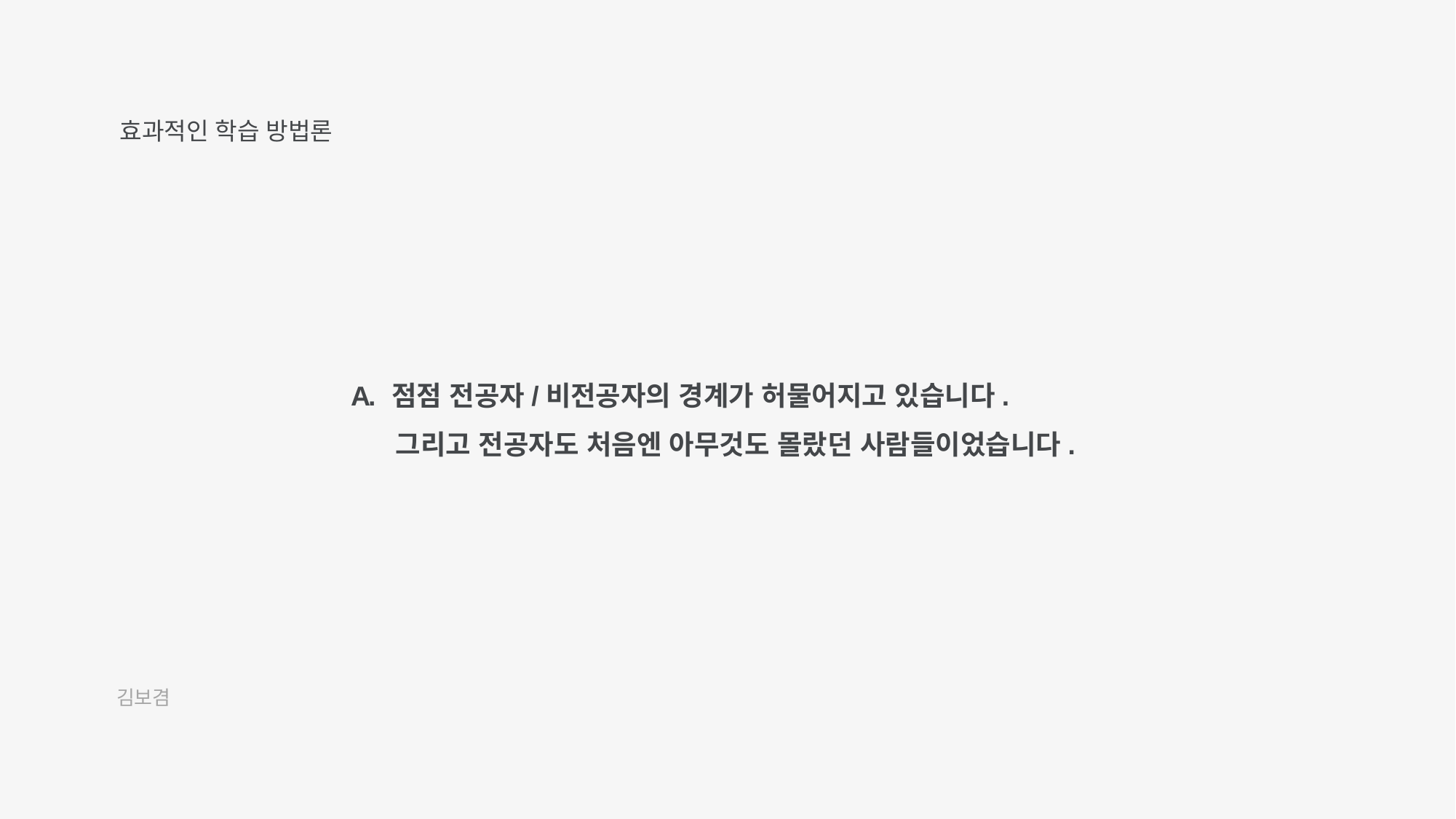

효과적인 학습 방법론
점점 전공자/비전공자의 경계가 허물어지고 있습니다.
     그리고 전공자도 처음엔 아무것도 몰랐던 사람들이었습니다.
김보겸